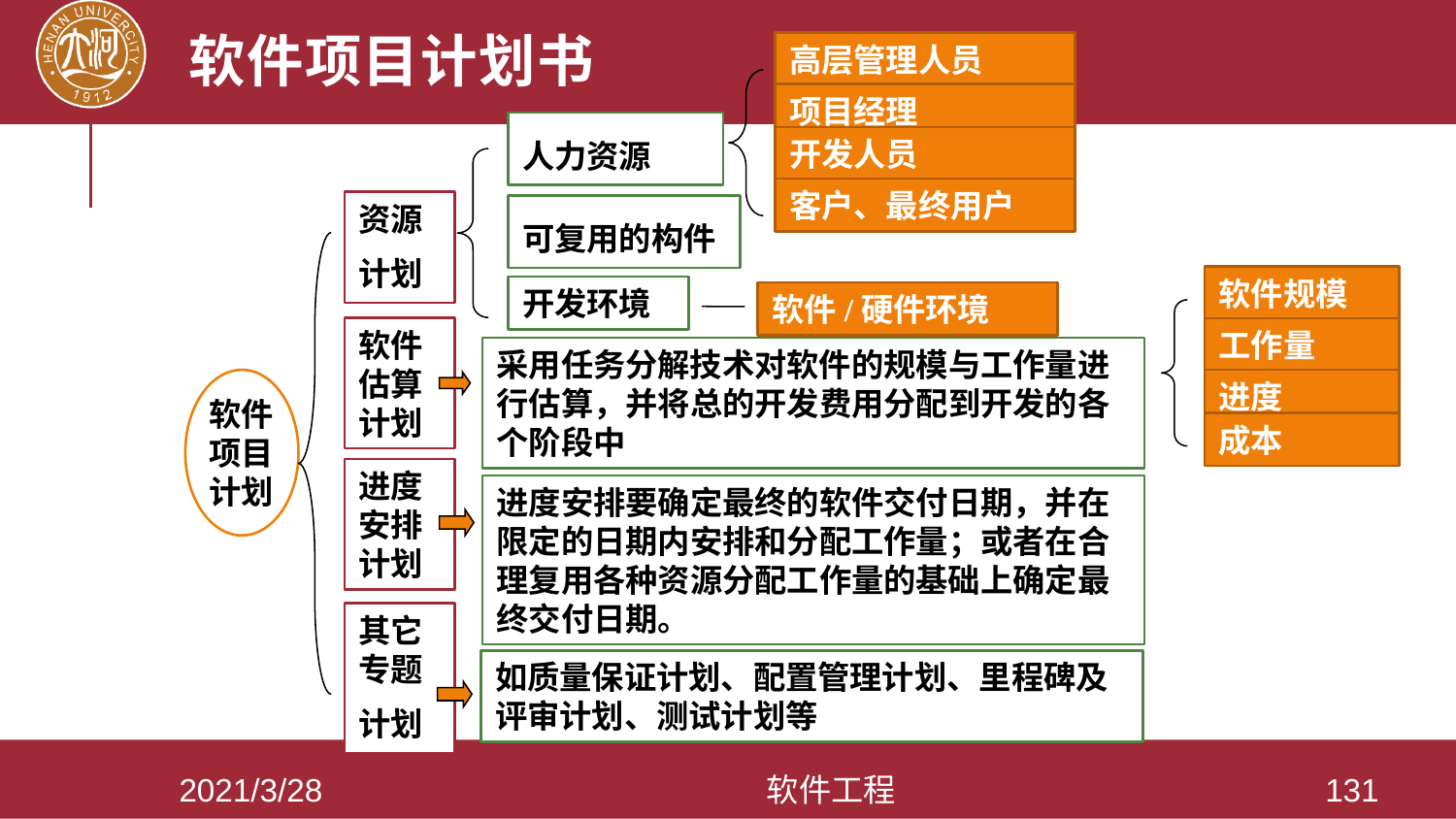

# 软件项目计划书
高层管理人员

项目经理
人力资源
开发人员

客户、最终用户
资源计划
可复用的构件

软件规模
开发环境
软件/硬件环境

软件估算计划
工作量
采用任务分解技术对软件的规模与工作量进行估算，并将总的开发费用分配到开发的各个阶段中
进度
软件
项目
计划

成本
进度安排计划
进度安排要确定最终的软件交付日期，并在限定的日期内安排和分配工作量；或者在合理复用各种资源分配工作量的基础上确定最终交付日期。

其它专题计划
如质量保证计划、配置管理计划、里程碑及评审计划、测试计划等

2021/3/28
软件工程
131